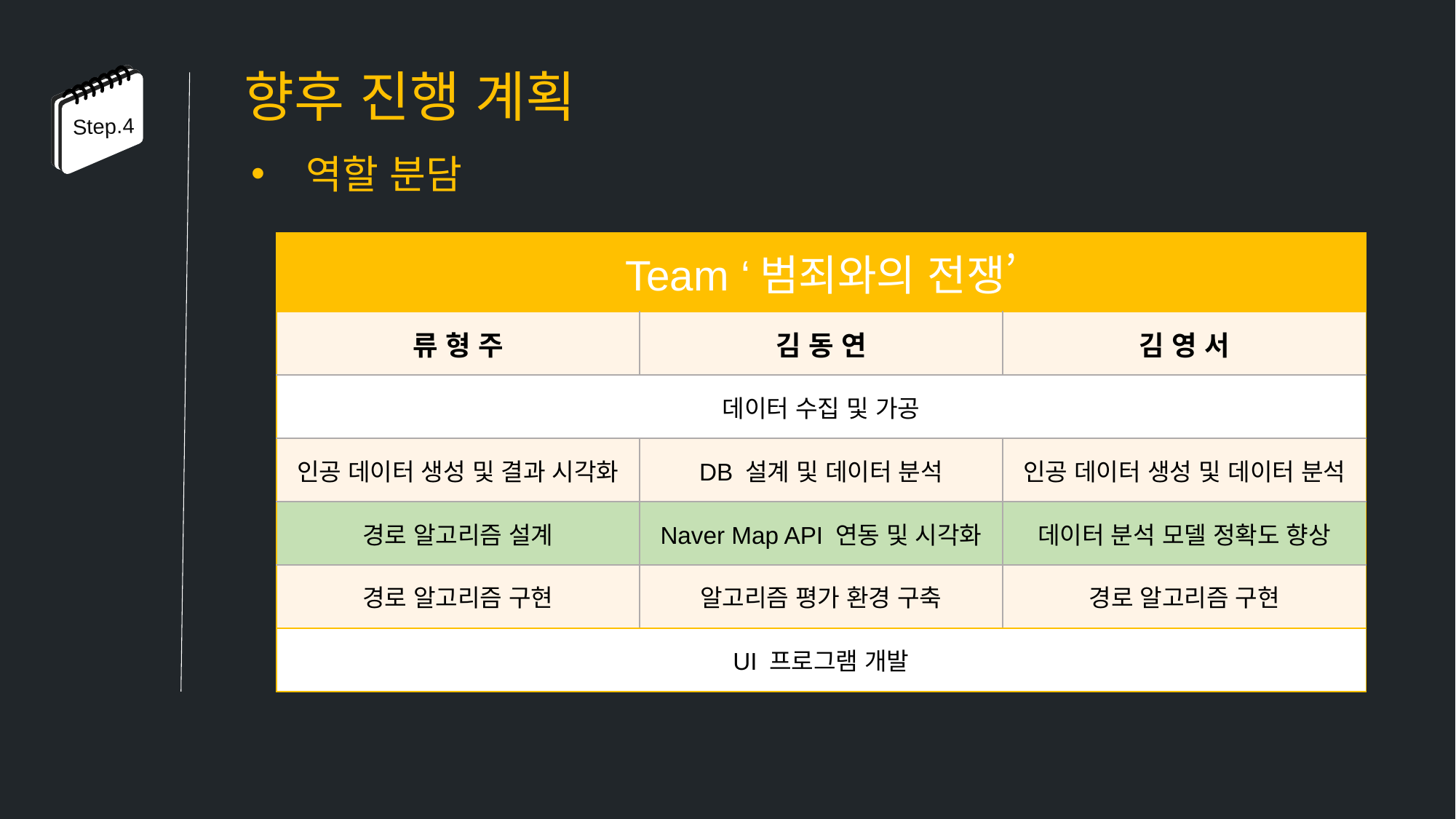

향후 진행 계획

Step.4
역할 분담
| Team ‘범죄와의 전쟁’ |  |  |
| --- | --- | --- |
| 류 형 주 | 김 동 연 | 김 영 서 |
| 데이터 수집 및 가공 | 데이터 수집 및 가공 |  |
| 인공 데이터 생성 및 결과 시각화 | DB 설계 및 데이터 분석 | 인공 데이터 생성 및 데이터 분석 |
| 경로 알고리즘 설계 | Naver Map API 연동 및 시각화 | 데이터 분석 모델 정확도 향상 |
| 경로 알고리즘 구현 | 알고리즘 평가 환경 구축 | 경로 알고리즘 구현 |
| UI 프로그램 개발 | PPT 제작 및 발표 |  |